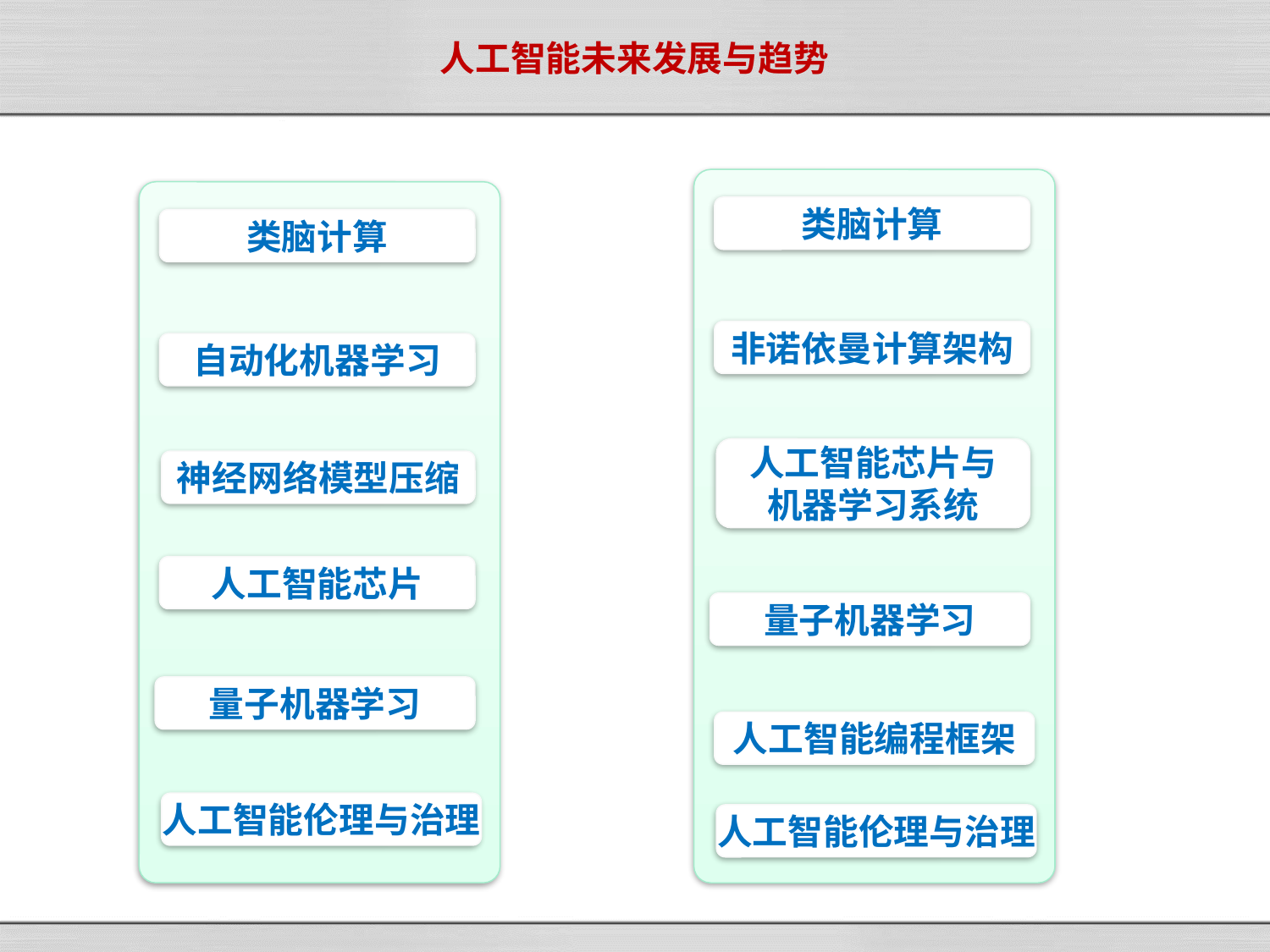

人工智能未来发展与趋势

类脑计算
类脑计算
非诺依曼计算架构
自动化机器学习
人工智能芯片与
机器学习系统
神经网络模型压缩
人工智能芯片
量子机器学习
量子机器学习
人工智能编程框架
人工智能伦理与治理
人工智能伦理与治理